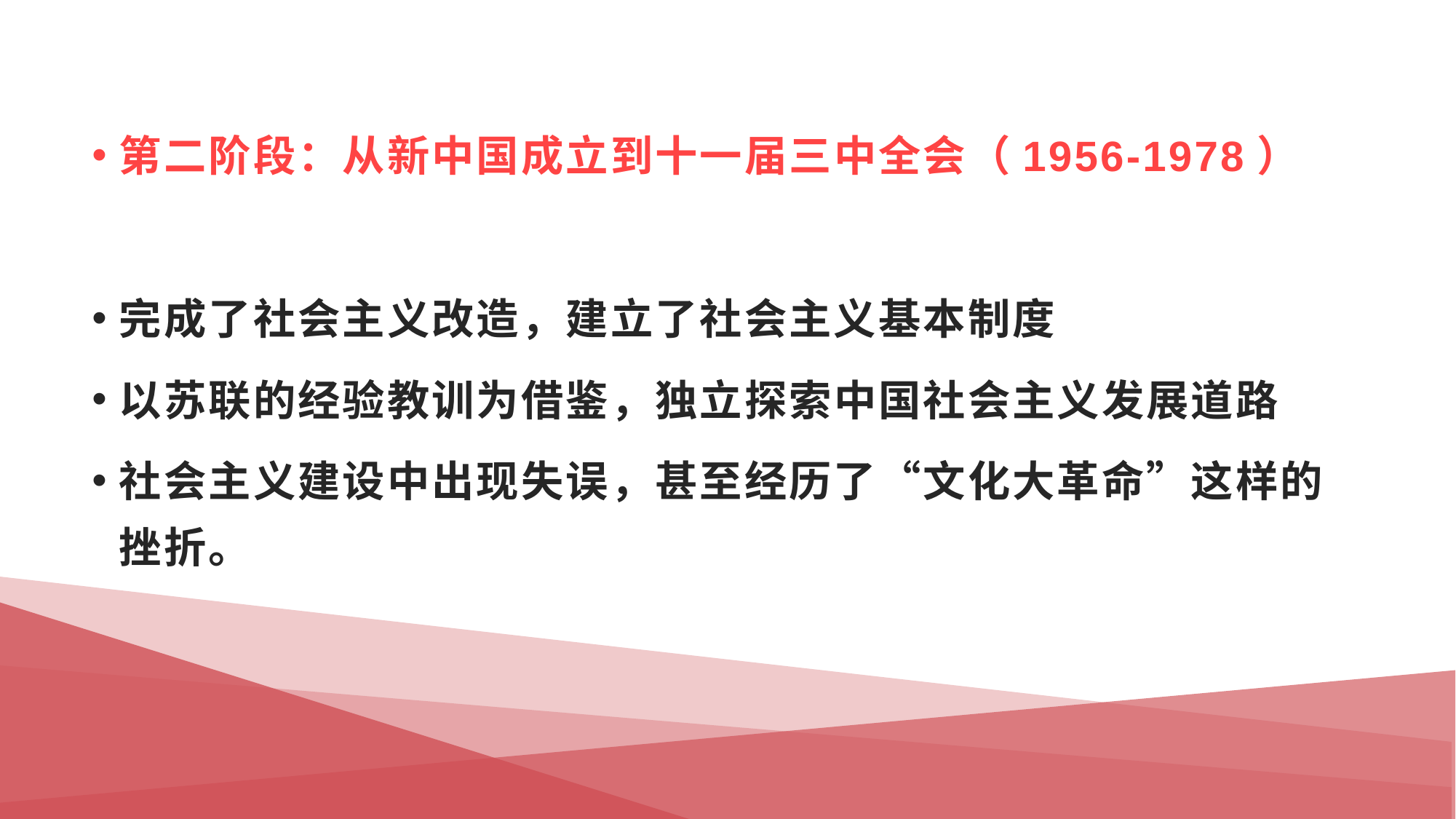

第二阶段：从新中国成立到十一届三中全会（1956-1978）

完成了社会主义改造，建立了社会主义基本制度
以苏联的经验教训为借鉴，独立探索中国社会主义发展道路
社会主义建设中出现失误，甚至经历了“文化大革命”这样的挫折。